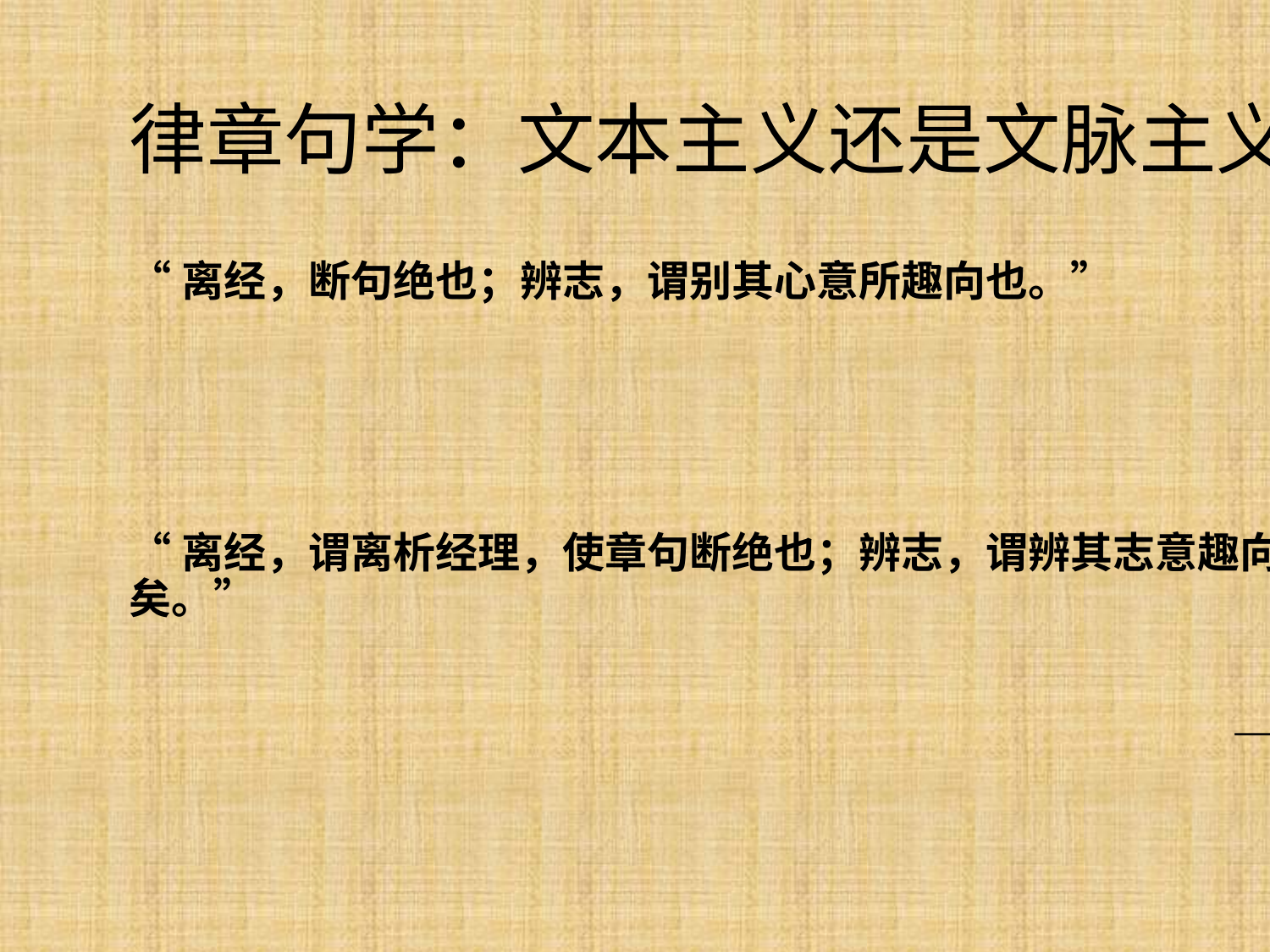

# 律章句学：文本主义还是文脉主义
“离经，断句绝也；辨志，谓别其心意所趣向也。”

——汉·郑玄

“离经，谓离析经理，使章句断绝也；辨志，谓辨其志意趣向，习学何经矣。”

——唐·孔颖达